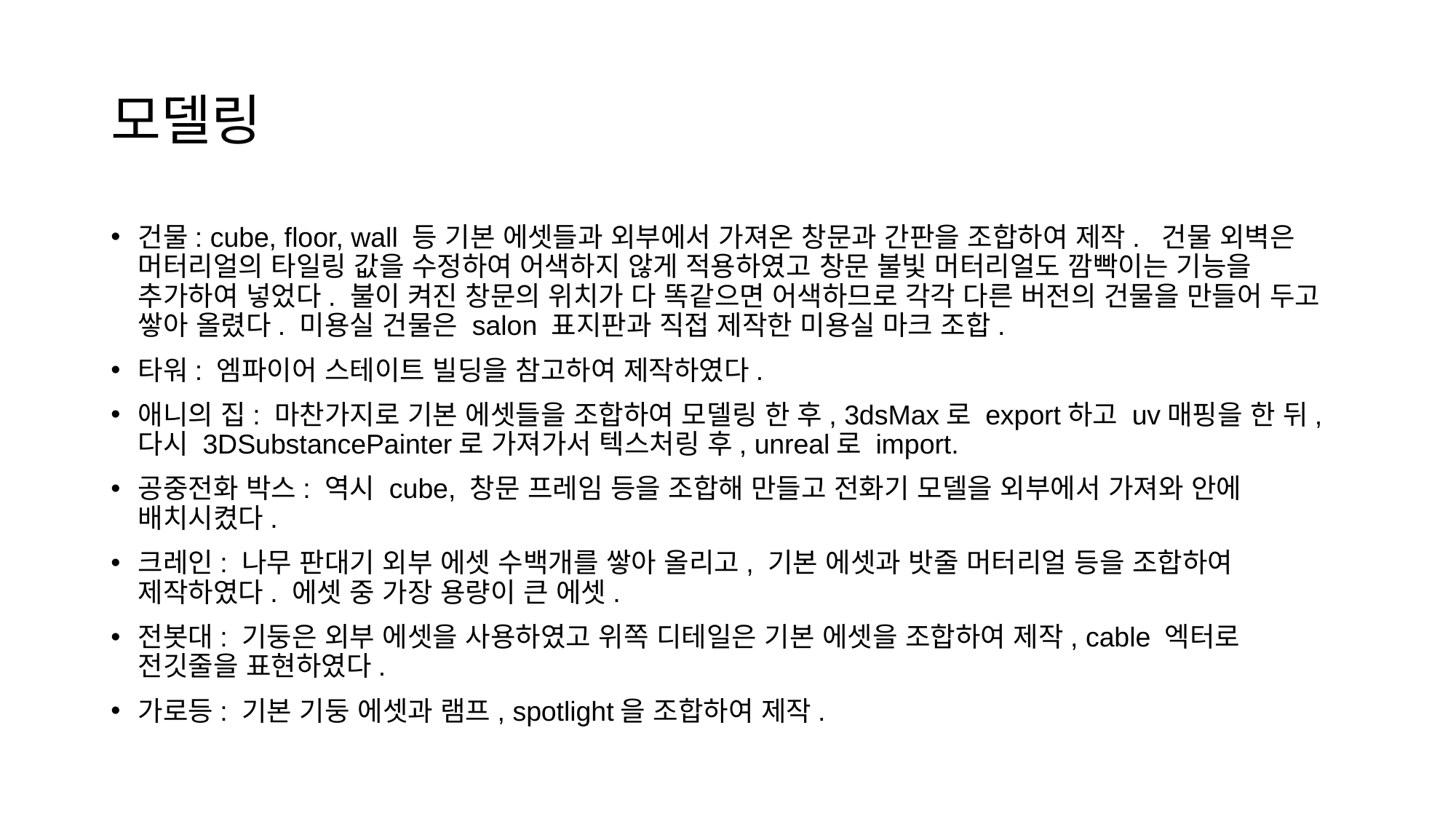

# 모델링
건물: cube, floor, wall 등 기본 에셋들과 외부에서 가져온 창문과 간판을 조합하여 제작.  건물 외벽은 머터리얼의 타일링 값을 수정하여 어색하지 않게 적용하였고 창문 불빛 머터리얼도 깜빡이는 기능을 추가하여 넣었다. 불이 켜진 창문의 위치가 다 똑같으면 어색하므로 각각 다른 버전의 건물을 만들어 두고 쌓아 올렸다. 미용실 건물은 salon 표지판과 직접 제작한 미용실 마크 조합.
타워: 엠파이어 스테이트 빌딩을 참고하여 제작하였다.
애니의 집: 마찬가지로 기본 에셋들을 조합하여 모델링 한 후, 3dsMax로 export하고 uv매핑을 한 뒤, 다시 3DSubstancePainter로 가져가서 텍스처링 후, unreal로 import.
공중전화 박스: 역시 cube, 창문 프레임 등을 조합해 만들고 전화기 모델을 외부에서 가져와 안에 배치시켰다.
크레인: 나무 판대기 외부 에셋 수백개를 쌓아 올리고, 기본 에셋과 밧줄 머터리얼 등을 조합하여 제작하였다. 에셋 중 가장 용량이 큰 에셋.
전봇대: 기둥은 외부 에셋을 사용하였고 위쪽 디테일은 기본 에셋을 조합하여 제작, cable 엑터로 전깃줄을 표현하였다.
가로등: 기본 기둥 에셋과 램프, spotlight을 조합하여 제작.